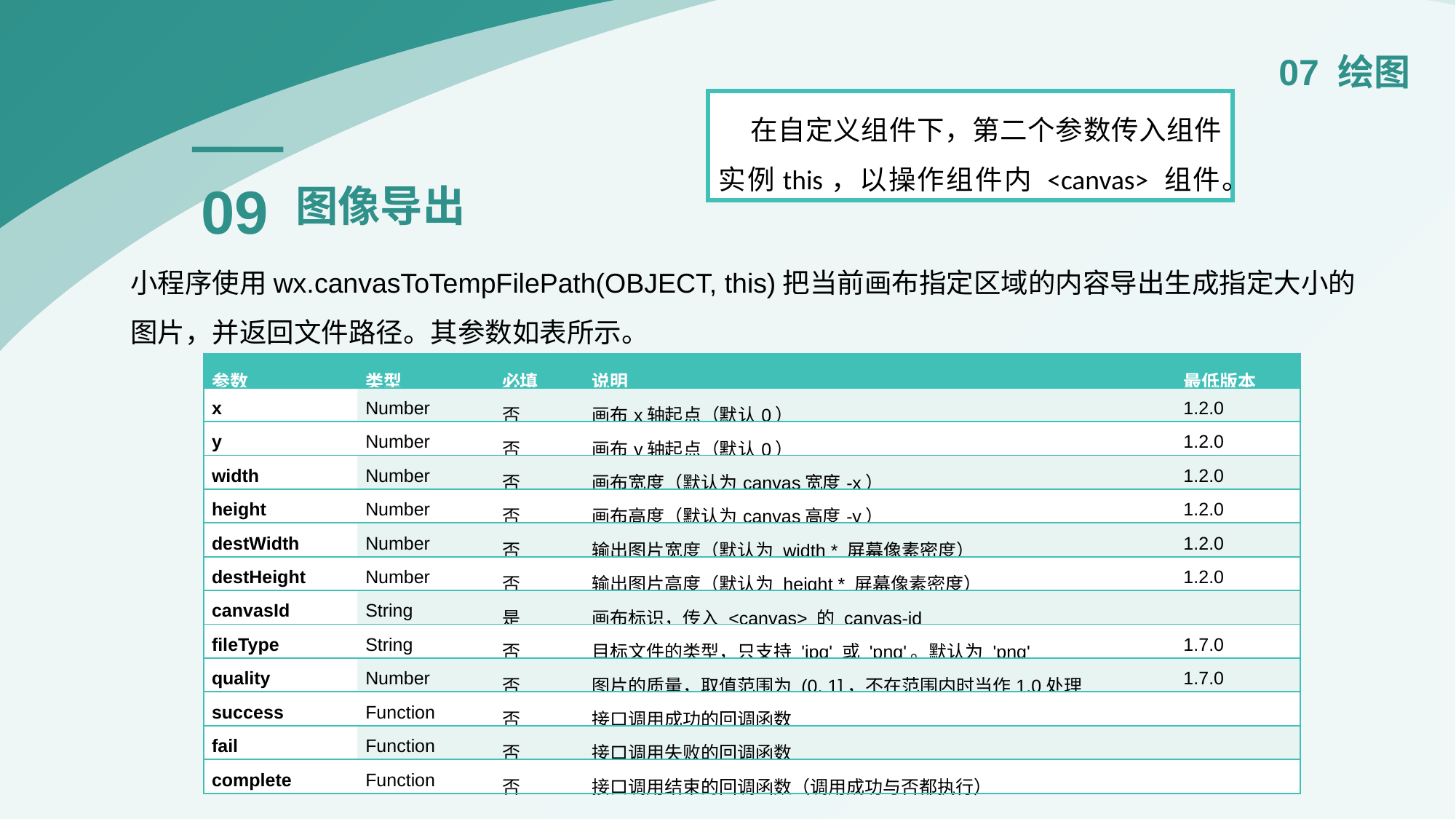

07 绘图
在自定义组件下，第二个参数传入组件实例this，以操作组件内 <canvas> 组件。
09

图像导出
小程序使用wx.canvasToTempFilePath(OBJECT, this)把当前画布指定区域的内容导出生成指定大小的图片，并返回文件路径。其参数如表所示。
| 参数 | 类型 | 必填 | 说明 | 最低版本 |
| --- | --- | --- | --- | --- |
| x | Number | 否 | 画布x轴起点（默认0） | 1.2.0 |
| y | Number | 否 | 画布y轴起点（默认0） | 1.2.0 |
| width | Number | 否 | 画布宽度（默认为canvas宽度-x） | 1.2.0 |
| height | Number | 否 | 画布高度（默认为canvas高度-y） | 1.2.0 |
| destWidth | Number | 否 | 输出图片宽度（默认为 width \* 屏幕像素密度） | 1.2.0 |
| destHeight | Number | 否 | 输出图片高度（默认为 height \* 屏幕像素密度） | 1.2.0 |
| canvasId | String | 是 | 画布标识，传入 <canvas> 的 canvas-id |  |
| fileType | String | 否 | 目标文件的类型，只支持 'jpg' 或 'png'。默认为 'png' | 1.7.0 |
| quality | Number | 否 | 图片的质量，取值范围为 (0, 1]，不在范围内时当作1.0处理 | 1.7.0 |
| success | Function | 否 | 接口调用成功的回调函数 |  |
| fail | Function | 否 | 接口调用失败的回调函数 |  |
| complete | Function | 否 | 接口调用结束的回调函数（调用成功与否都执行） |  |